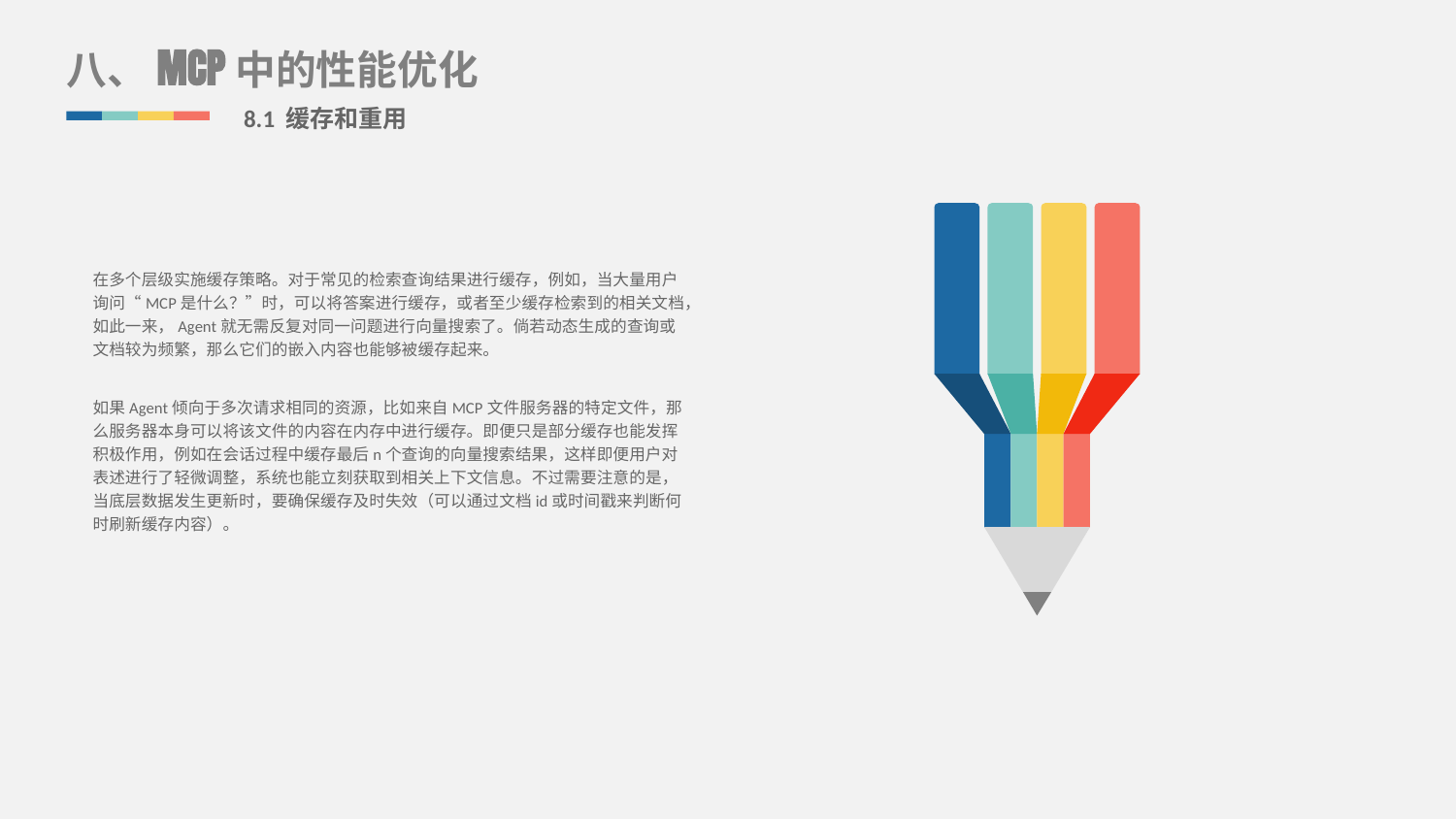

八、MCP中的性能优化
8.1 缓存和重用

在多个层级实施缓存策略。对于常见的检索查询结果进行缓存，例如，当大量用户询问“MCP是什么？”时，可以将答案进行缓存，或者至少缓存检索到的相关文档，如此一来，Agent就无需反复对同一问题进行向量搜索了。倘若动态生成的查询或文档较为频繁，那么它们的嵌入内容也能够被缓存起来。

如果Agent倾向于多次请求相同的资源，比如来自MCP文件服务器的特定文件，那么服务器本身可以将该文件的内容在内存中进行缓存。即便只是部分缓存也能发挥积极作用，例如在会话过程中缓存最后n个查询的向量搜索结果，这样即便用户对表述进行了轻微调整，系统也能立刻获取到相关上下文信息。不过需要注意的是，当底层数据发生更新时，要确保缓存及时失效（可以通过文档id或时间戳来判断何时刷新缓存内容）。